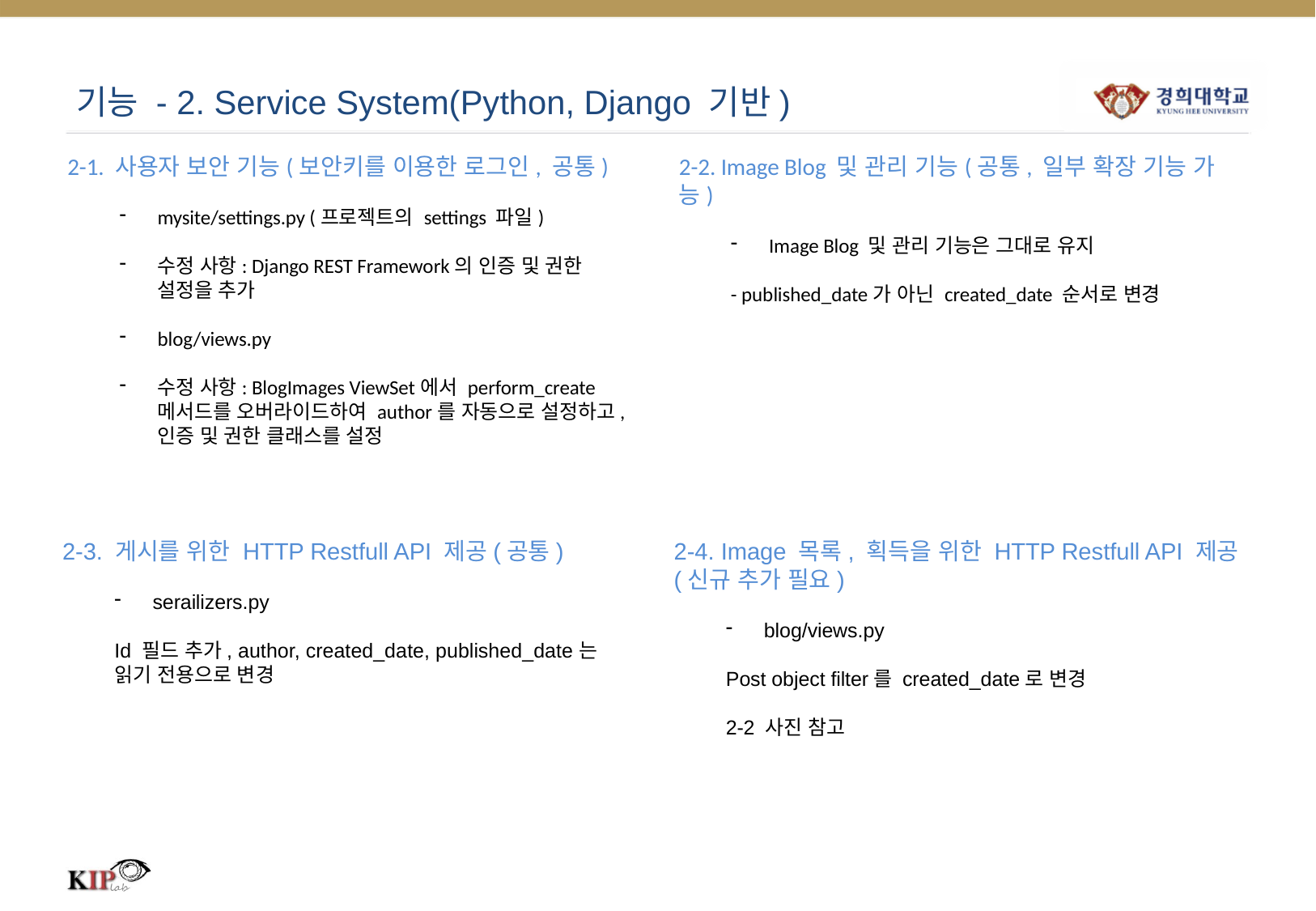

# 기능 - 2. Service System(Python, Django 기반)
2-1. 사용자 보안 기능(보안키를 이용한 로그인, 공통)
mysite/settings.py (프로젝트의 settings 파일)
수정 사항: Django REST Framework의 인증 및 권한 설정을 추가
blog/views.py
수정 사항: BlogImages ViewSet에서 perform_create 메서드를 오버라이드하여 author를 자동으로 설정하고, 인증 및 권한 클래스를 설정

2-2. Image Blog 및 관리 기능(공통, 일부 확장 기능 가능)
Image Blog 및 관리 기능은 그대로 유지
- published_date가 아닌 created_date 순서로 변경

2-3. 게시를 위한 HTTP Restfull API 제공(공통)
serailizers.py
Id 필드 추가, author, created_date, published_date는 읽기 전용으로 변경

2-4. Image 목록, 획득을 위한 HTTP Restfull API 제공(신규 추가 필요)
blog/views.py
Post object filter를 created_date로 변경
2-2 사진 참고